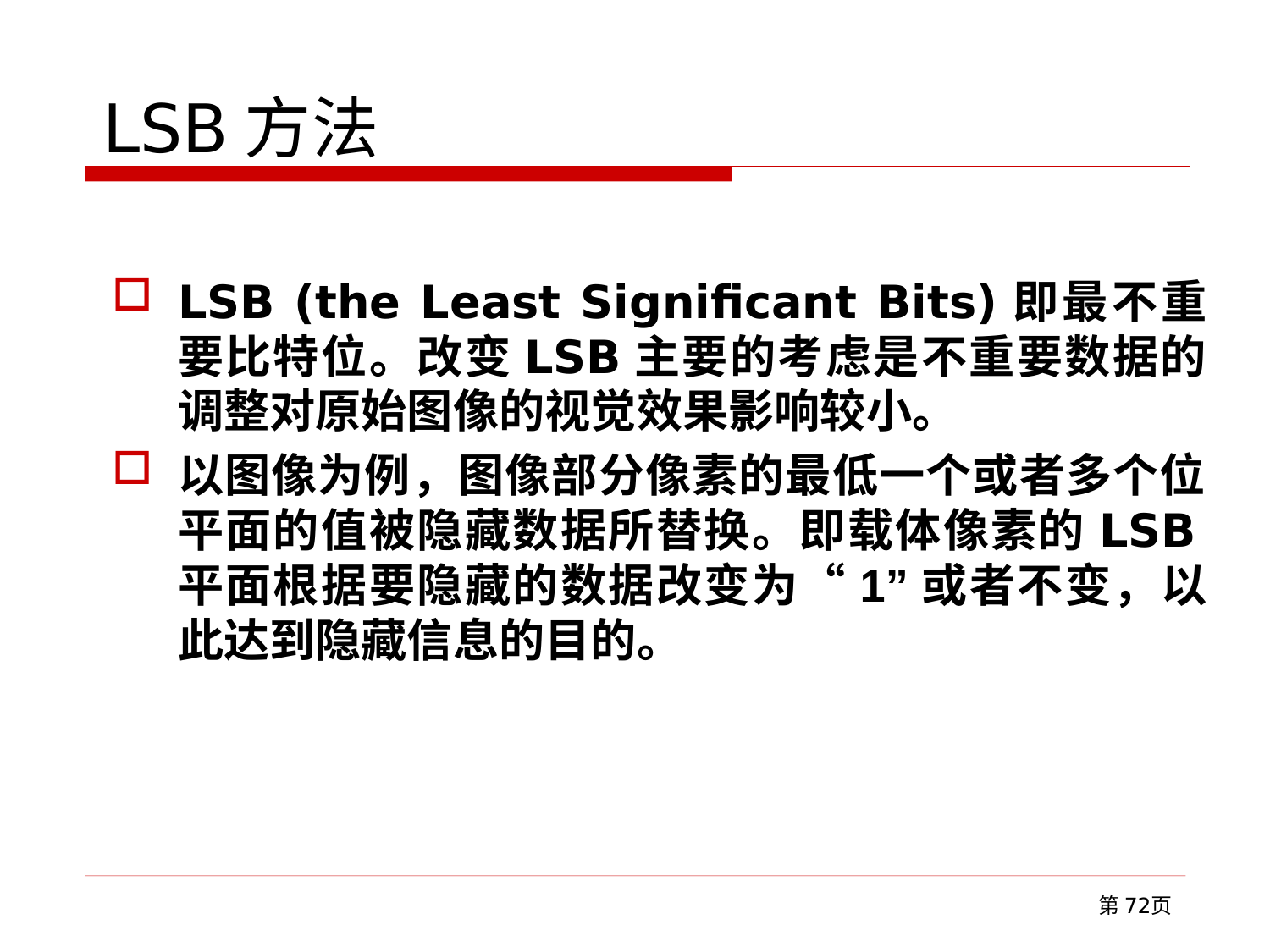

# LSB方法
LSB (the Least Significant Bits)即最不重要比特位。改变LSB主要的考虑是不重要数据的调整对原始图像的视觉效果影响较小。
以图像为例，图像部分像素的最低一个或者多个位平面的值被隐藏数据所替换。即载体像素的LSB平面根据要隐藏的数据改变为“1”或者不变，以此达到隐藏信息的目的。

72